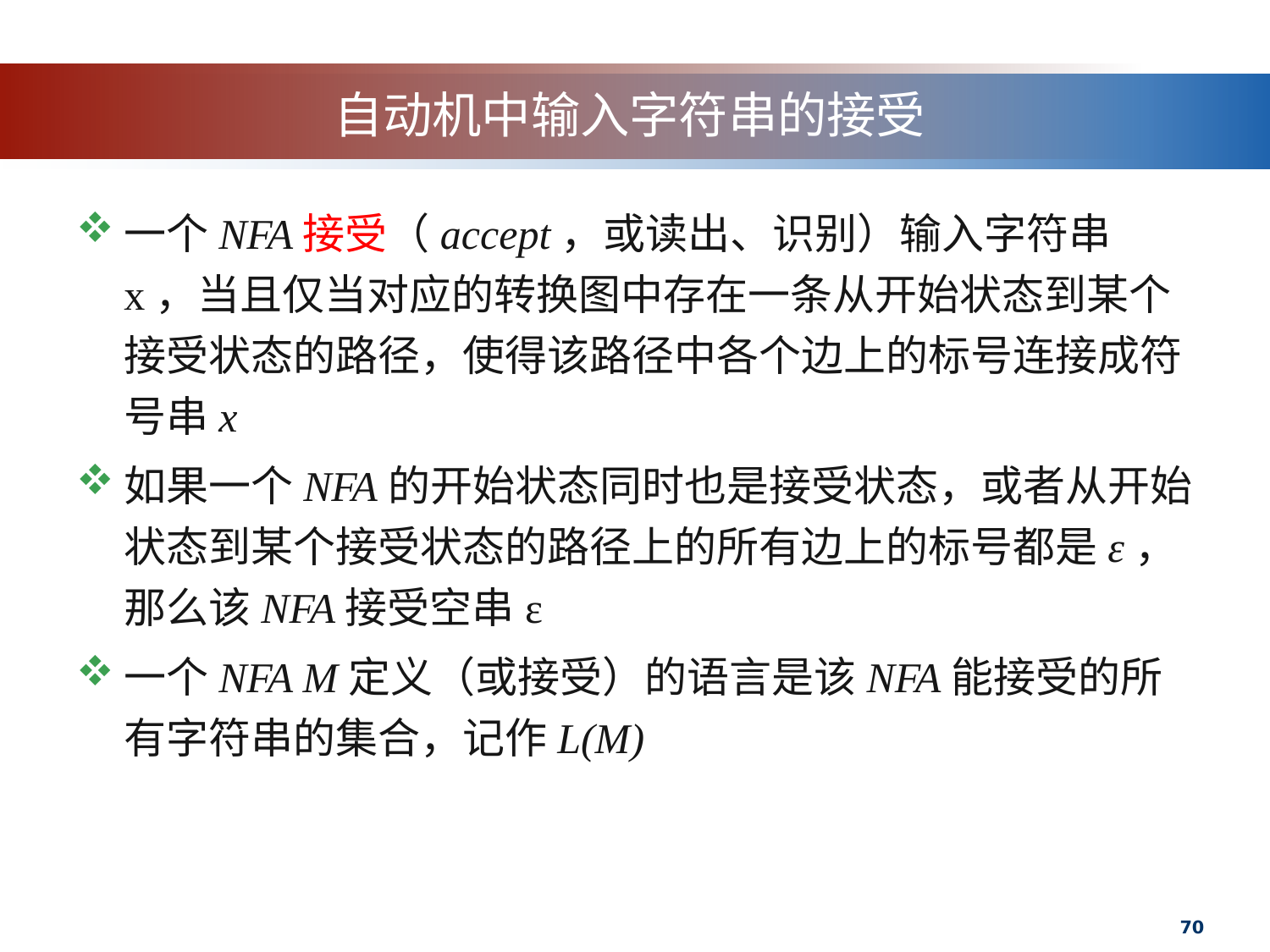

# 自动机中输入字符串的接受
一个NFA接受（accept，或读出、识别）输入字符串x，当且仅当对应的转换图中存在一条从开始状态到某个接受状态的路径，使得该路径中各个边上的标号连接成符号串x
如果一个NFA的开始状态同时也是接受状态，或者从开始状态到某个接受状态的路径上的所有边上的标号都是ε，那么该NFA接受空串ε
一个NFA M定义（或接受）的语言是该NFA能接受的所有字符串的集合，记作L(M)
70